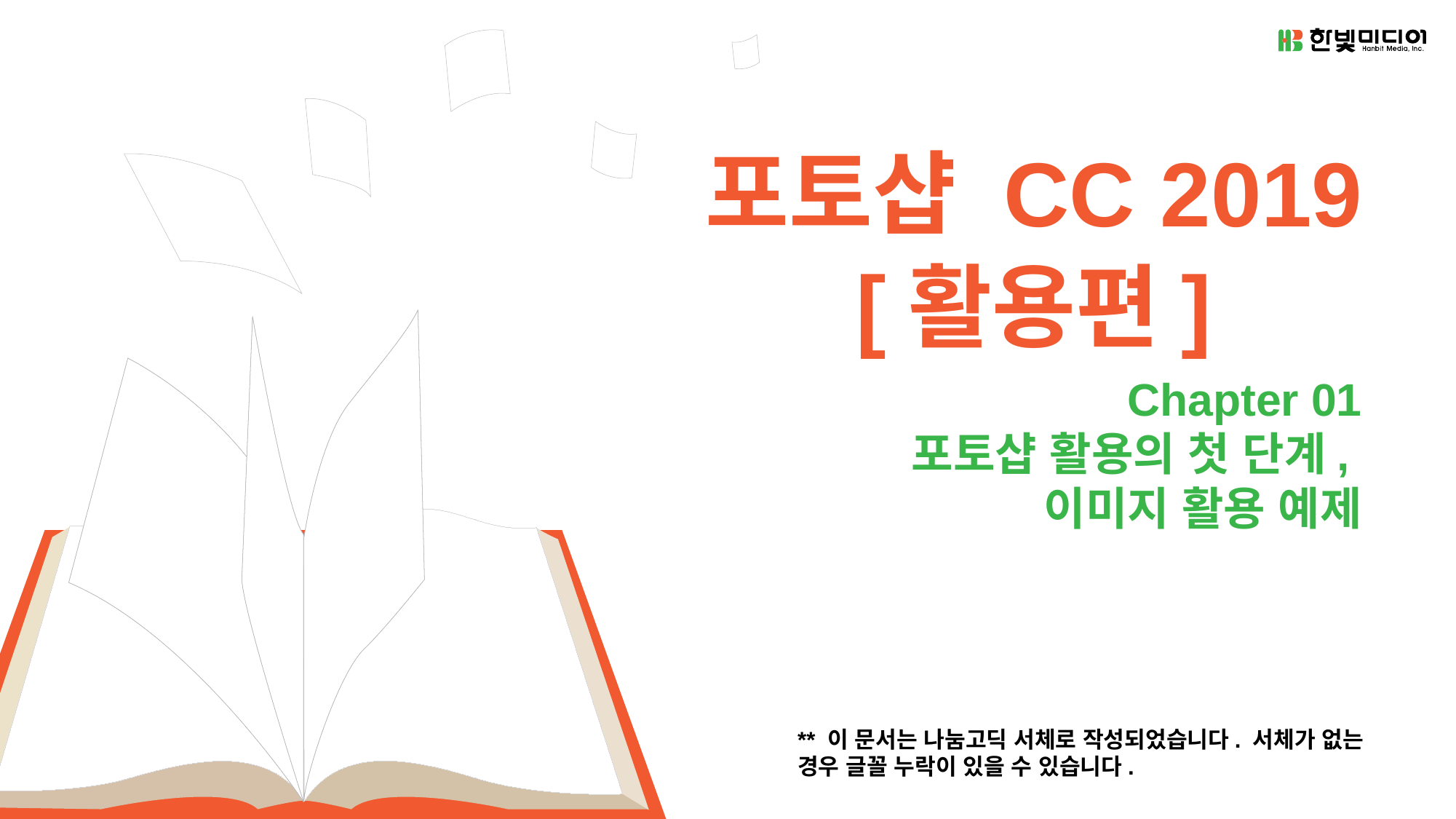

포토샵 CC 2019
[활용편]
# Chapter 01 포토샵 활용의 첫 단계, 이미지 활용 예제
** 이 문서는 나눔고딕 서체로 작성되었습니다. 서체가 없는 경우 글꼴 누락이 있을 수 있습니다.